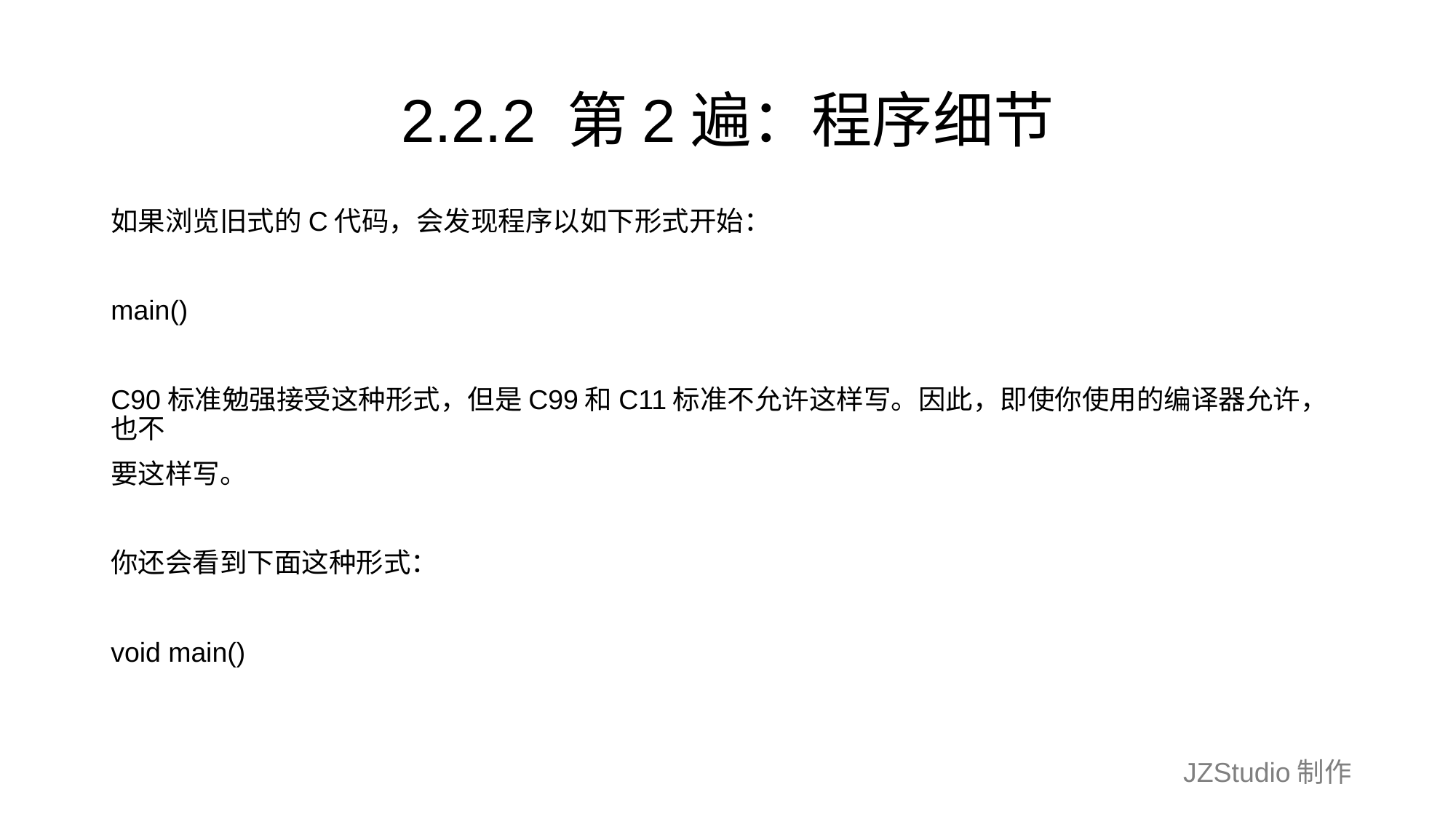

# 2.2.2 第2遍：程序细节
如果浏览旧式的C代码，会发现程序以如下形式开始：

main()

C90标准勉强接受这种形式，但是C99和C11标准不允许这样写。因此，即使你使用的编译器允许，也不
要这样写。

你还会看到下面这种形式：

void main()